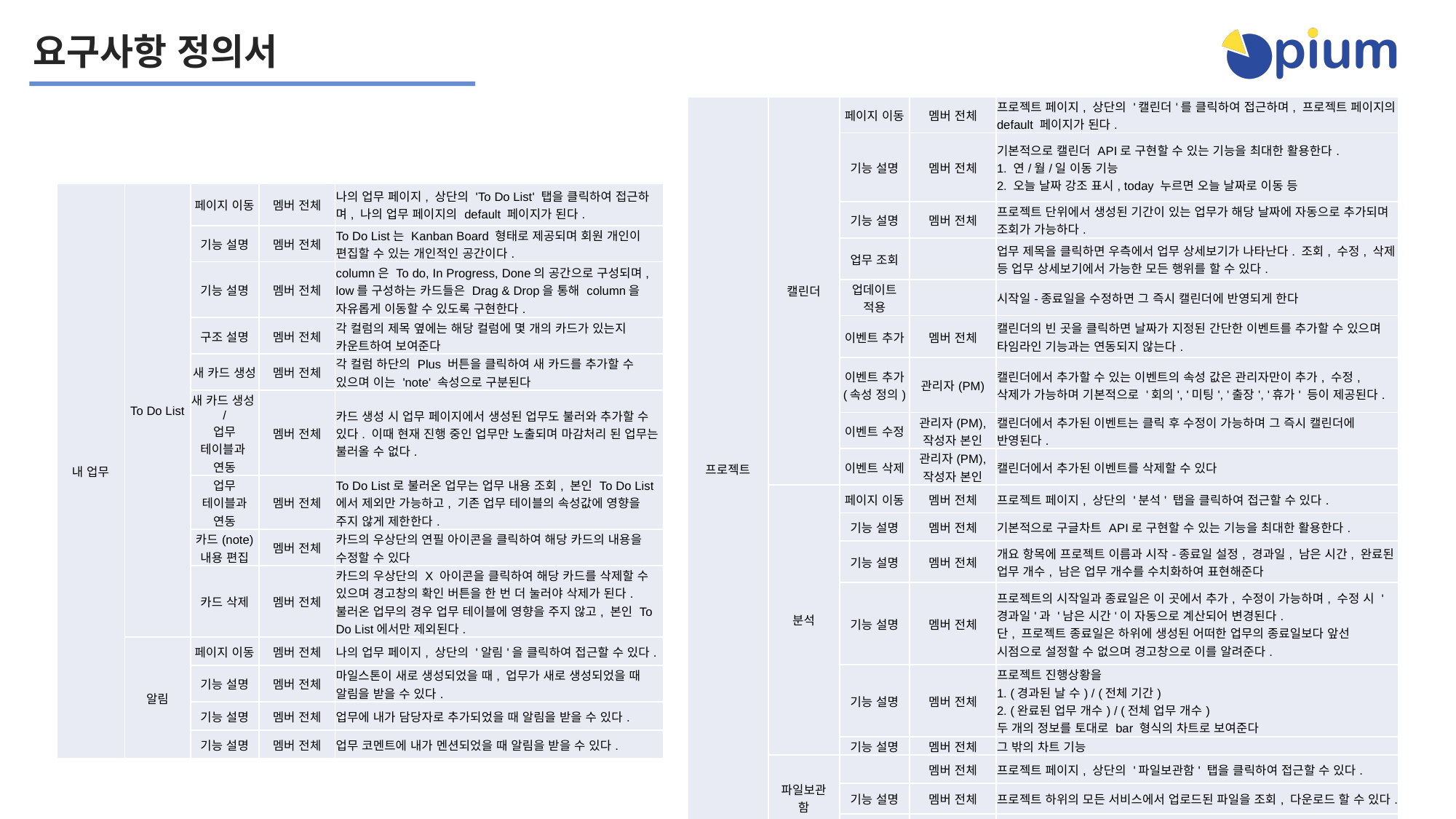

요구사항 정의서
| 프로젝트 | 캘린더 | 페이지 이동 | 멤버 전체 | 프로젝트 페이지, 상단의 '캘린더'를 클릭하여 접근하며, 프로젝트 페이지의 default 페이지가 된다. |
| --- | --- | --- | --- | --- |
|  |  | 기능 설명 | 멤버 전체 | 기본적으로 캘린더 API로 구현할 수 있는 기능을 최대한 활용한다. 1. 연/월/일 이동 기능 2. 오늘 날짜 강조 표시, today 누르면 오늘 날짜로 이동 등 |
|  |  | 기능 설명 | 멤버 전체 | 프로젝트 단위에서 생성된 기간이 있는 업무가 해당 날짜에 자동으로 추가되며 조회가 가능하다. |
|  |  | 업무 조회 |  | 업무 제목을 클릭하면 우측에서 업무 상세보기가 나타난다. 조회, 수정, 삭제 등 업무 상세보기에서 가능한 모든 행위를 할 수 있다. |
|  |  | 업데이트 적용 |  | 시작일-종료일을 수정하면 그 즉시 캘린더에 반영되게 한다 |
|  |  | 이벤트 추가 | 멤버 전체 | 캘린더의 빈 곳을 클릭하면 날짜가 지정된 간단한 이벤트를 추가할 수 있으며 타임라인 기능과는 연동되지 않는다. |
|  |  | 이벤트 추가 (속성 정의) | 관리자(PM) | 캘린더에서 추가할 수 있는 이벤트의 속성 값은 관리자만이 추가, 수정, 삭제가 가능하며 기본적으로 '회의', '미팅', '출장', '휴가' 등이 제공된다. |
|  |  | 이벤트 수정 | 관리자(PM), 작성자 본인 | 캘린더에서 추가된 이벤트는 클릭 후 수정이 가능하며 그 즉시 캘린더에 반영된다. |
|  |  | 이벤트 삭제 | 관리자(PM), 작성자 본인 | 캘린더에서 추가된 이벤트를 삭제할 수 있다 |
|  | 분석 | 페이지 이동 | 멤버 전체 | 프로젝트 페이지, 상단의 '분석' 탭을 클릭하여 접근할 수 있다. |
|  |  | 기능 설명 | 멤버 전체 | 기본적으로 구글차트 API로 구현할 수 있는 기능을 최대한 활용한다. |
|  |  | 기능 설명 | 멤버 전체 | 개요 항목에 프로젝트 이름과 시작-종료일 설정, 경과일, 남은 시간, 완료된 업무 개수, 남은 업무 개수를 수치화하여 표현해준다 |
|  |  | 기능 설명 | 멤버 전체 | 프로젝트의 시작일과 종료일은 이 곳에서 추가, 수정이 가능하며, 수정 시 '경과일'과 '남은 시간'이 자동으로 계산되어 변경된다. 단, 프로젝트 종료일은 하위에 생성된 어떠한 업무의 종료일보다 앞선 시점으로 설정할 수 없으며 경고창으로 이를 알려준다. |
|  |  | 기능 설명 | 멤버 전체 | 프로젝트 진행상황을 1. (경과된 날 수) / (전체 기간) 2. (완료된 업무 개수) / (전체 업무 개수) 두 개의 정보를 토대로 bar 형식의 차트로 보여준다 |
|  |  | 기능 설명 | 멤버 전체 | 그 밖의 차트 기능 |
|  | 파일보관함 |  | 멤버 전체 | 프로젝트 페이지, 상단의 '파일보관함' 탭을 클릭하여 접근할 수 있다. |
|  |  | 기능 설명 | 멤버 전체 | 프로젝트 하위의 모든 서비스에서 업로드된 파일을 조회, 다운로드 할 수 있다. |
|  |  |  |  |  |
| 내 업무 | To Do List | 페이지 이동 | 멤버 전체 | 나의 업무 페이지, 상단의 'To Do List' 탭을 클릭하여 접근하며, 나의 업무 페이지의 default 페이지가 된다. |
| --- | --- | --- | --- | --- |
|  |  | 기능 설명 | 멤버 전체 | To Do List는 Kanban Board 형태로 제공되며 회원 개인이 편집할 수 있는 개인적인 공간이다. |
|  |  | 기능 설명 | 멤버 전체 | column은 To do, In Progress, Done의 공간으로 구성되며, low를 구성하는 카드들은 Drag & Drop을 통해 column을 자유롭게 이동할 수 있도록 구현한다. |
|  |  | 구조 설명 | 멤버 전체 | 각 컬럼의 제목 옆에는 해당 컬럼에 몇 개의 카드가 있는지 카운트하여 보여준다 |
|  |  | 새 카드 생성 | 멤버 전체 | 각 컬럼 하단의 Plus 버튼을 클릭하여 새 카드를 추가할 수 있으며 이는 'note' 속성으로 구분된다 |
|  |  | 새 카드 생성/ 업무 테이블과 연동 | 멤버 전체 | 카드 생성 시 업무 페이지에서 생성된 업무도 불러와 추가할 수 있다. 이때 현재 진행 중인 업무만 노출되며 마감처리 된 업무는 불러올 수 없다. |
|  |  | 업무 테이블과 연동 | 멤버 전체 | To Do List로 불러온 업무는 업무 내용 조회, 본인 To Do List에서 제외만 가능하고, 기존 업무 테이블의 속성값에 영향을 주지 않게 제한한다. |
|  |  | 카드(note) 내용 편집 | 멤버 전체 | 카드의 우상단의 연필 아이콘을 클릭하여 해당 카드의 내용을 수정할 수 있다 |
|  |  | 카드 삭제 | 멤버 전체 | 카드의 우상단의 X 아이콘을 클릭하여 해당 카드를 삭제할 수 있으며 경고창의 확인 버튼을 한 번 더 눌러야 삭제가 된다. 불러온 업무의 경우 업무 테이블에 영향을 주지 않고, 본인 To Do List에서만 제외된다. |
|  | 알림 | 페이지 이동 | 멤버 전체 | 나의 업무 페이지, 상단의 '알림'을 클릭하여 접근할 수 있다. |
|  |  | 기능 설명 | 멤버 전체 | 마일스톤이 새로 생성되었을 때, 업무가 새로 생성되었을 때 알림을 받을 수 있다. |
|  |  | 기능 설명 | 멤버 전체 | 업무에 내가 담당자로 추가되었을 때 알림을 받을 수 있다. |
|  |  | 기능 설명 | 멤버 전체 | 업무 코멘트에 내가 멘션되었을 때 알림을 받을 수 있다. |